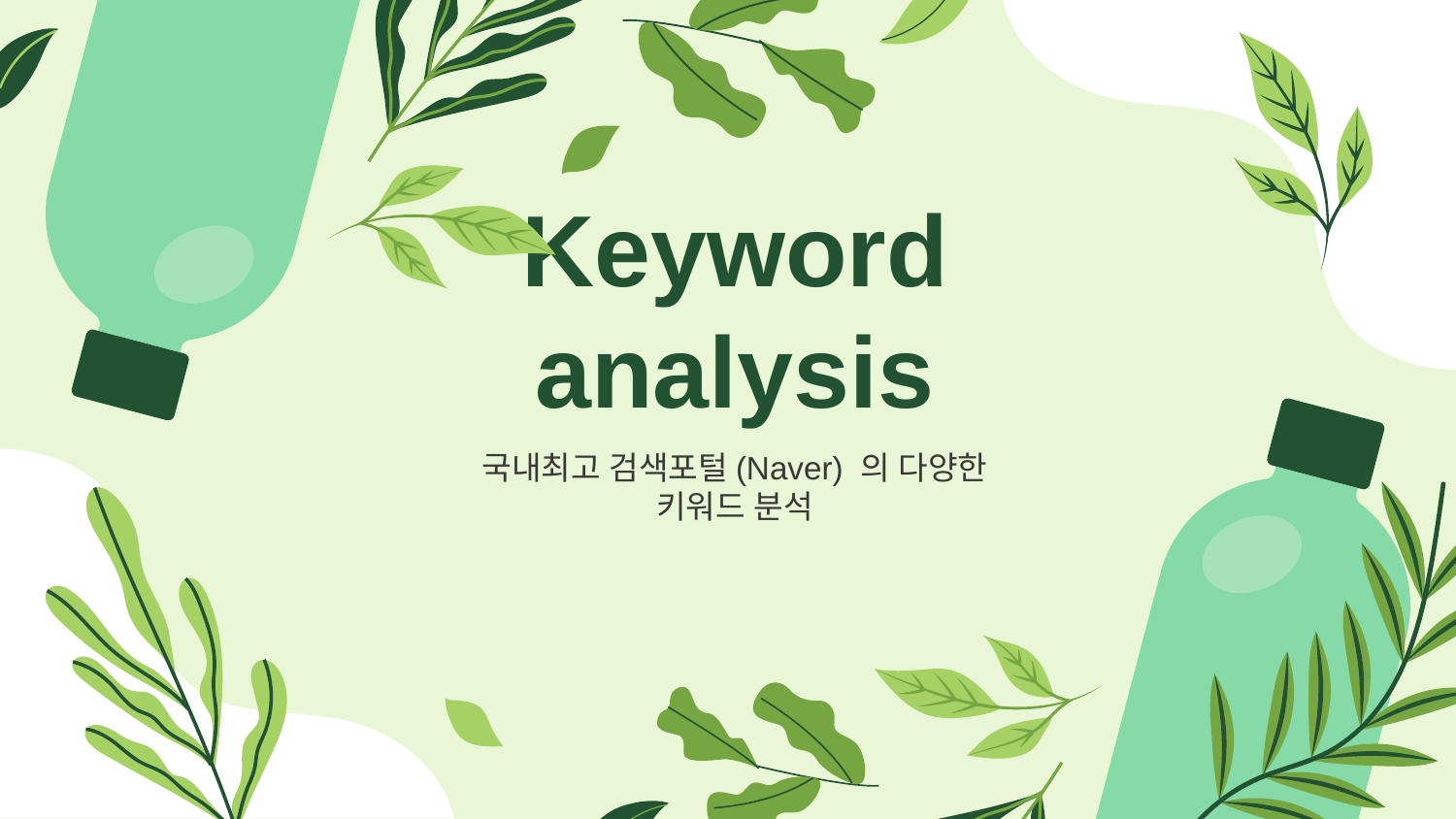

# Keyword analysis

국내최고 검색포털(Naver) 의 다양한 키워드 분석